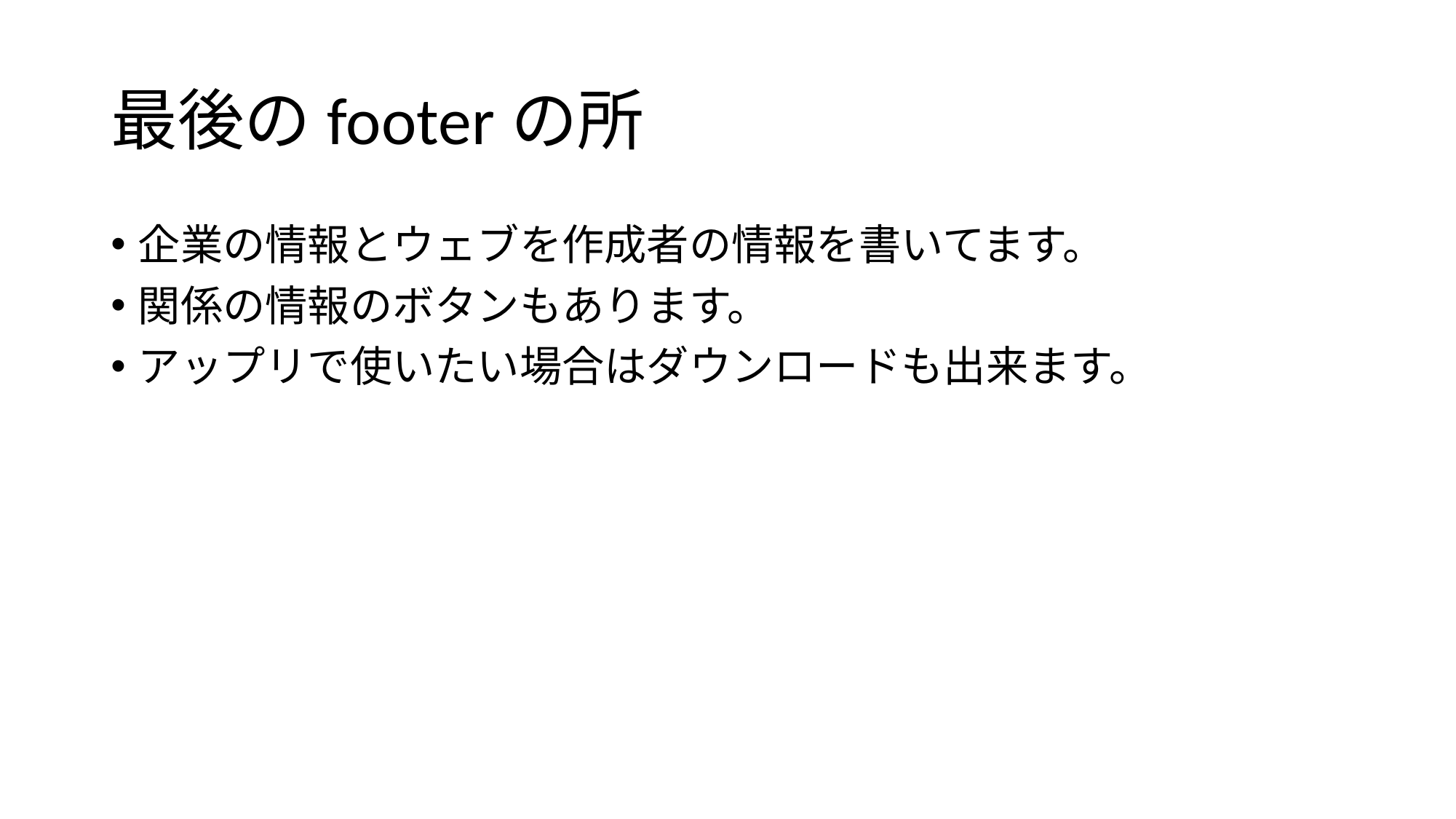

# 最後のfooterの所
企業の情報とウェブを作成者の情報を書いてます。
関係の情報のボタンもあります。
アップリで使いたい場合はダウンロードも出来ます。